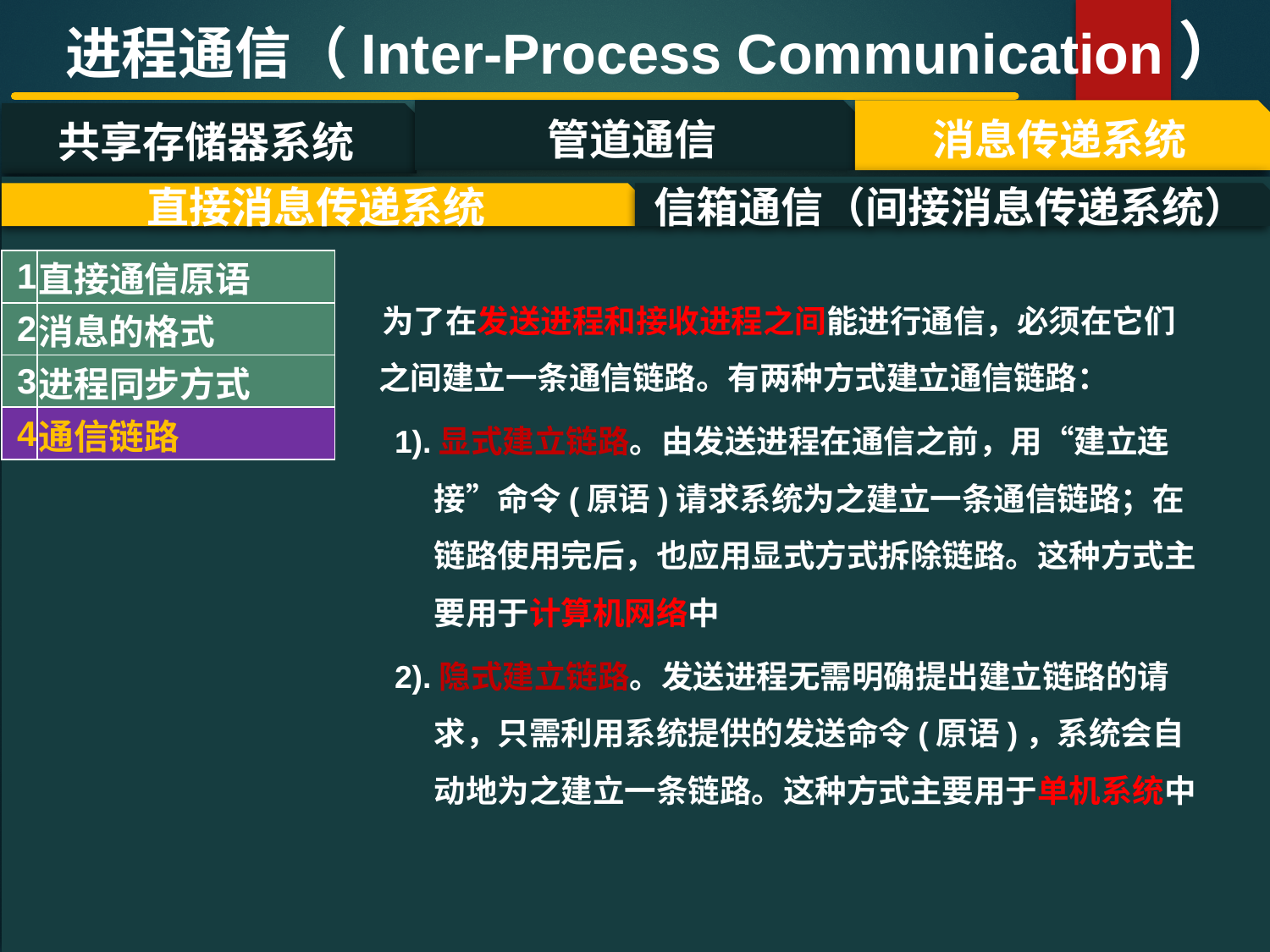

进程通信（Inter-Process Communication）
管道通信
消息传递系统
共享存储器系统
#
直接消息传递系统
信箱通信（间接消息传递系统）
| 1 | 直接通信原语 |
| --- | --- |
| 2 | 消息的格式 |
| 3 | 进程同步方式 |
| 4 | 通信链路 |
      为了在发送进程和接收进程之间能进行通信，必须在它们之间建立一条通信链路。有两种方式建立通信链路：
1).显式建立链路。由发送进程在通信之前，用“建立连接”命令(原语)请求系统为之建立一条通信链路；在链路使用完后，也应用显式方式拆除链路。这种方式主要用于计算机网络中
2).隐式建立链路。发送进程无需明确提出建立链路的请求，只需利用系统提供的发送命令(原语)，系统会自动地为之建立一条链路。这种方式主要用于单机系统中